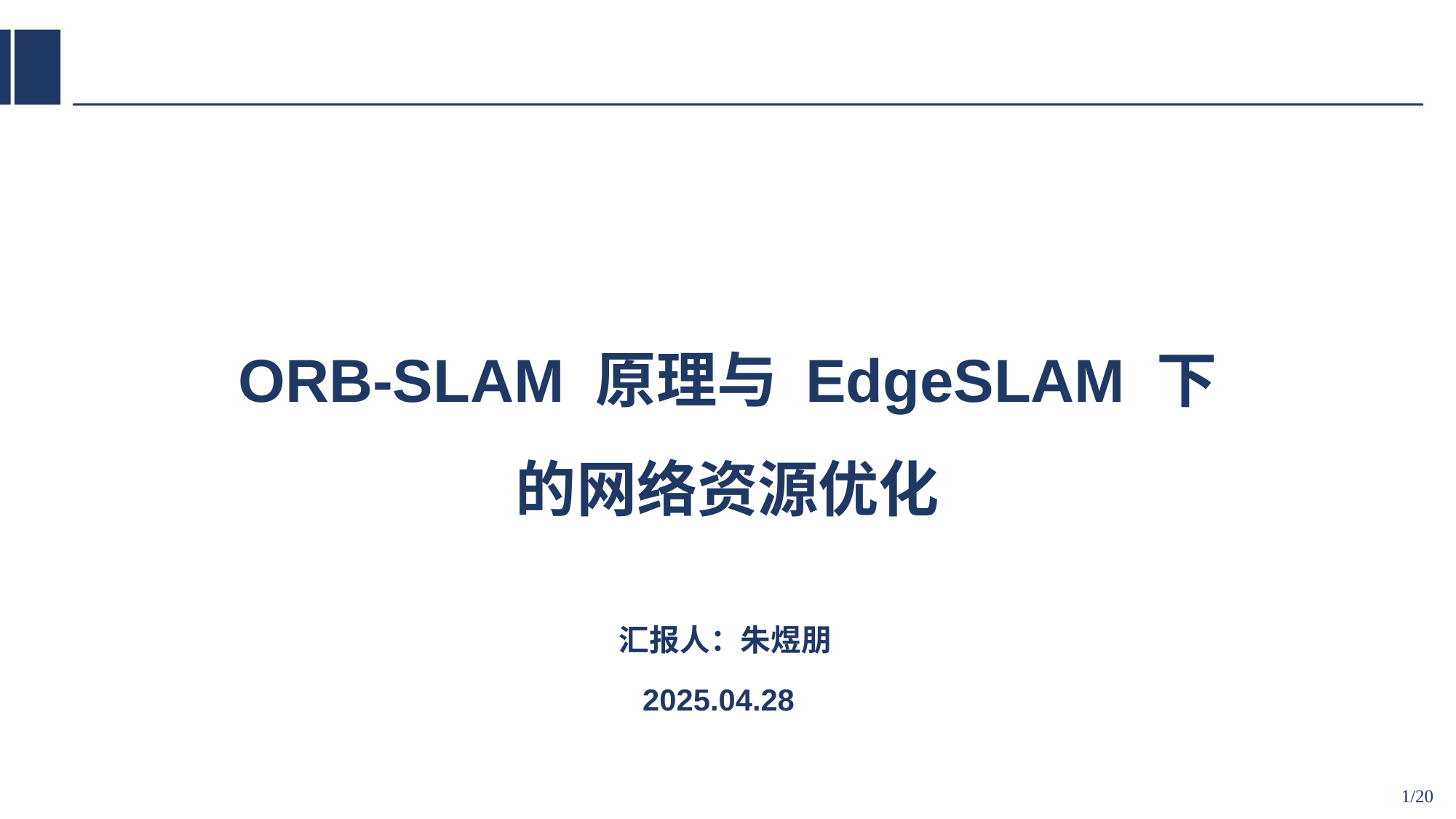

ORB-SLAM 原理与 EdgeSLAM 下的网络资源优化
汇报人：朱煜朋
2025.04.28
1/20